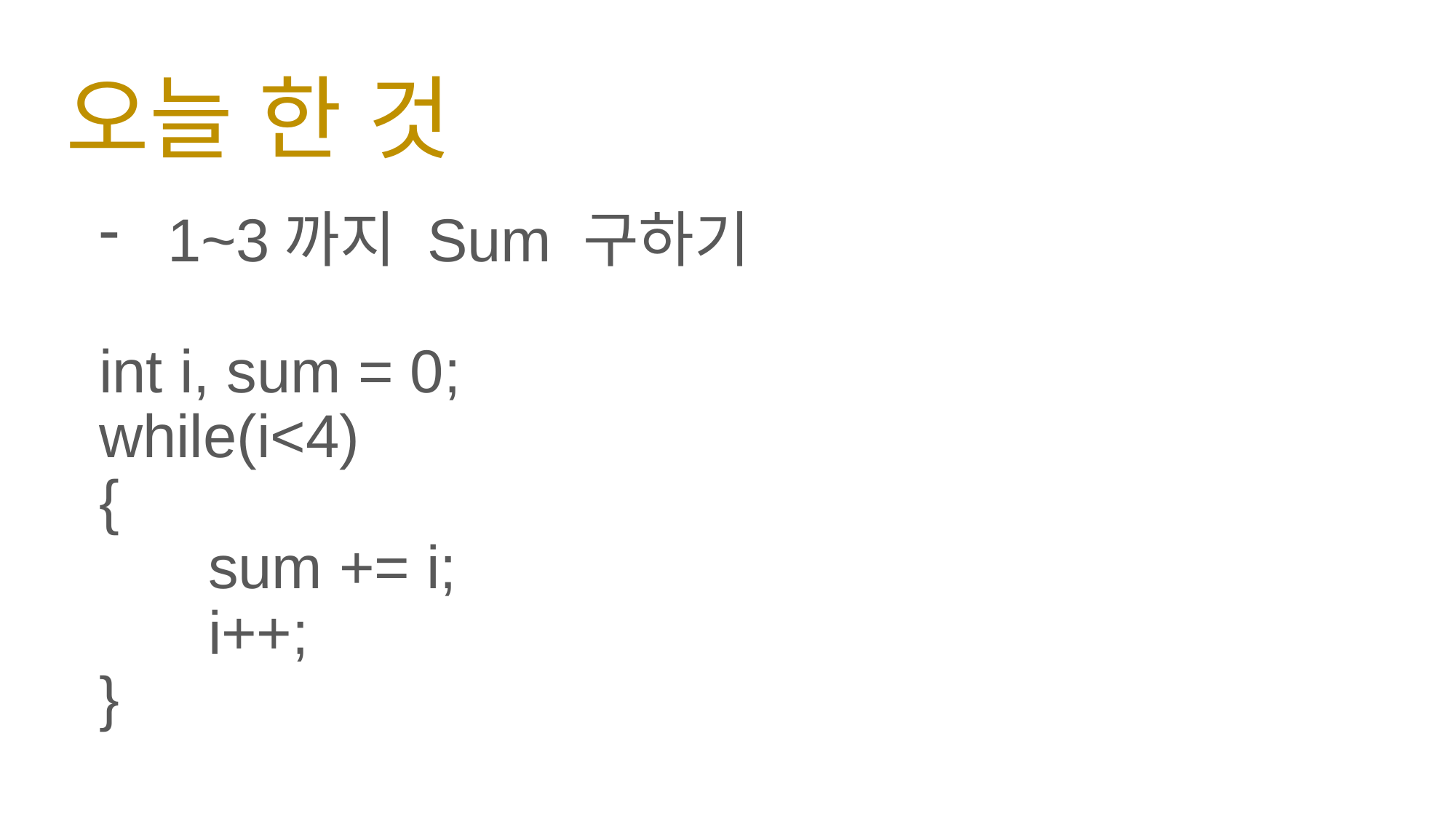

# 오늘 한 것
1~3까지 Sum 구하기
int i, sum = 0;
while(i<4)
{
	sum += i;
	i++;
}